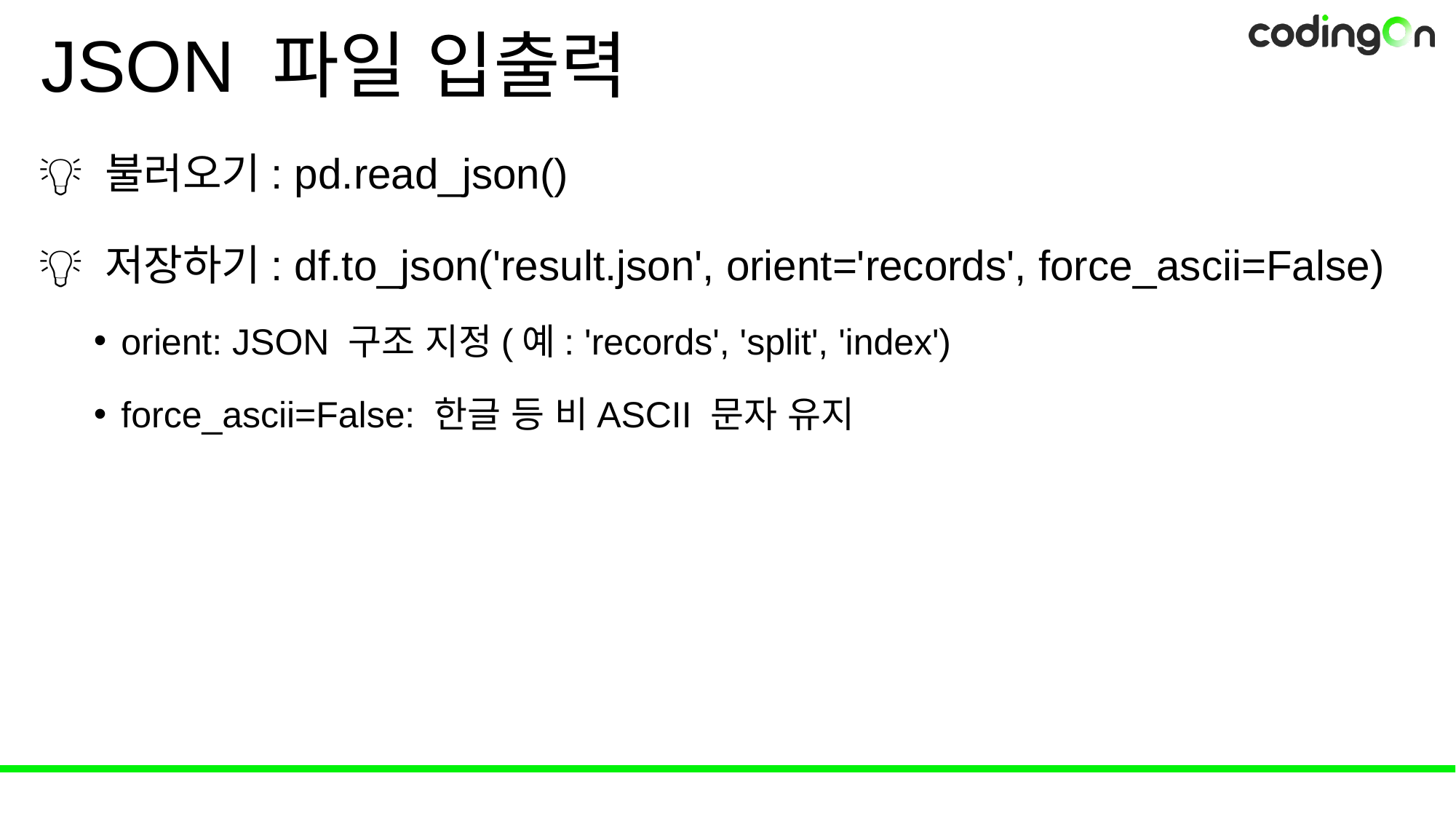

# JSON 파일 입출력
💡 불러오기: pd.read_json()
💡 저장하기: df.to_json('result.json', orient='records', force_ascii=False)
orient: JSON 구조 지정(예: 'records', 'split', 'index')
force_ascii=False: 한글 등 비ASCII 문자 유지